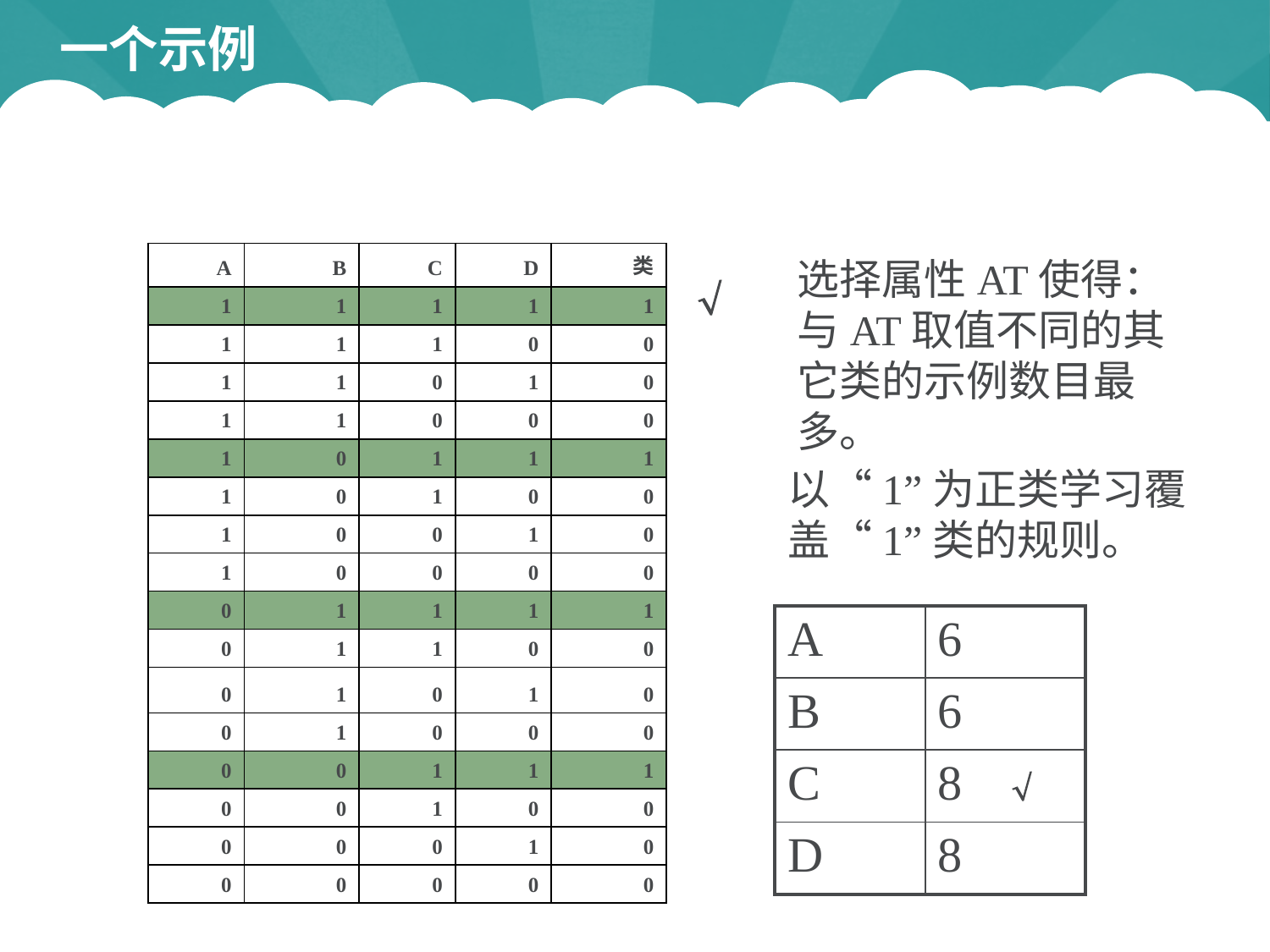

# 一个示例
| A | B | C | D | 类 |
| --- | --- | --- | --- | --- |
| 1 | 1 | 1 | 1 | 1 |
| 1 | 1 | 1 | 0 | 0 |
| 1 | 1 | 0 | 1 | 0 |
| 1 | 1 | 0 | 0 | 0 |
| 1 | 0 | 1 | 1 | 1 |
| 1 | 0 | 1 | 0 | 0 |
| 1 | 0 | 0 | 1 | 0 |
| 1 | 0 | 0 | 0 | 0 |
| 0 | 1 | 1 | 1 | 1 |
| 0 | 1 | 1 | 0 | 0 |
| 0 | 1 | 0 | 1 | 0 |
| 0 | 1 | 0 | 0 | 0 |
| 0 | 0 | 1 | 1 | 1 |
| 0 | 0 | 1 | 0 | 0 |
| 0 | 0 | 0 | 1 | 0 |
| 0 | 0 | 0 | 0 | 0 |
选择属性AT使得：与AT取值不同的其它类的示例数目最多。
√
以“1”为正类学习覆盖“1”类的规则。
| A | 6 |
| --- | --- |
| B | 6 |
| C | 8 √ |
| D | 8 |